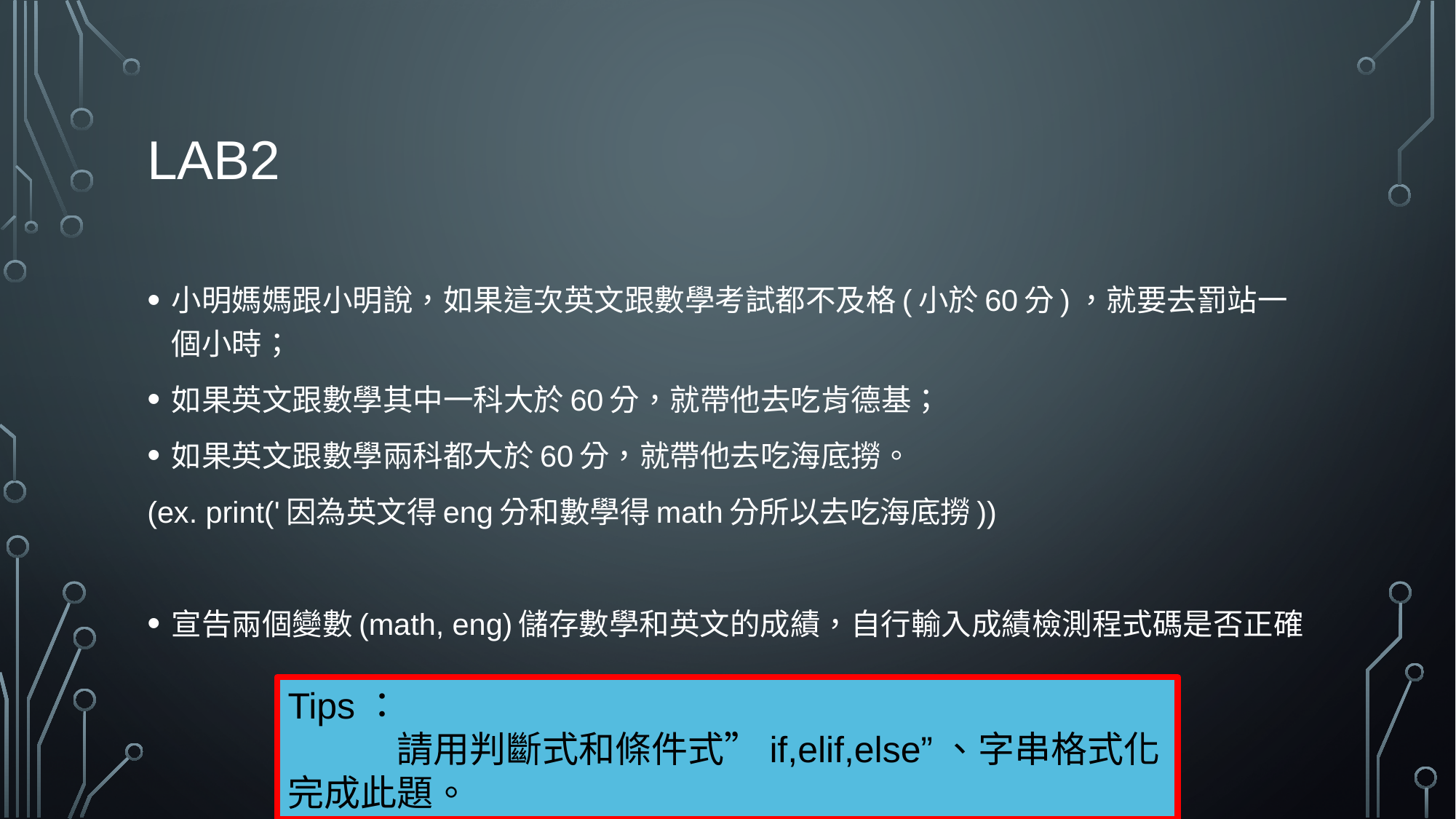

# lab2
小明媽媽跟小明說，如果這次英文跟數學考試都不及格(小於60分)，就要去罰站一個小時；
如果英文跟數學其中一科大於60分，就帶他去吃肯德基；
如果英文跟數學兩科都大於60分，就帶他去吃海底撈。
(ex. print('因為英文得eng分和數學得math分所以去吃海底撈))

宣告兩個變數(math, eng)儲存數學和英文的成績，自行輸入成績檢測程式碼是否正確

Tips：
	請用判斷式和條件式”if,elif,else”、字串格式化完成此題。